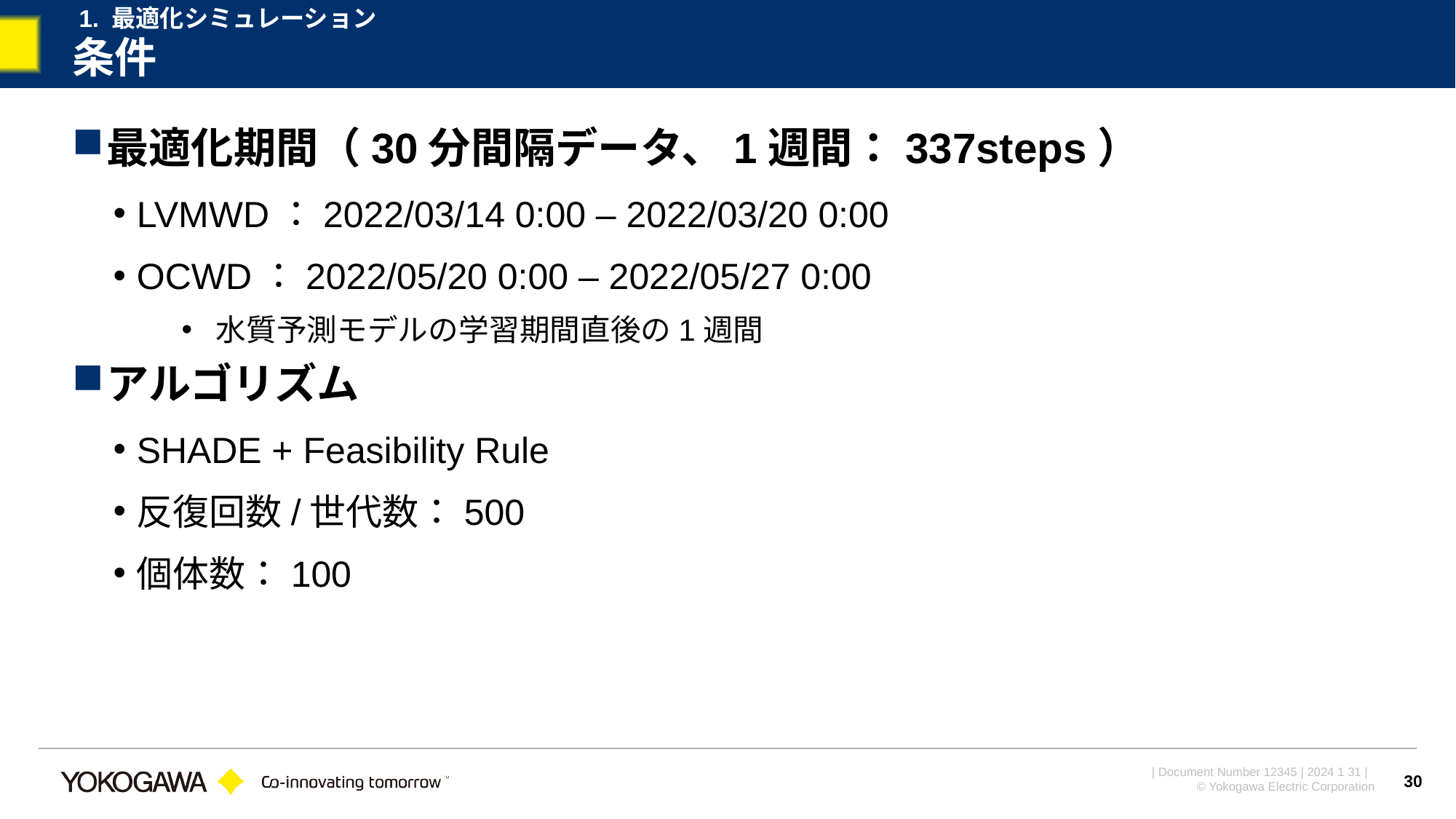

1. 最適化シミュレーション
# 条件
最適化期間（30分間隔データ、1週間：337steps）
LVMWD：2022/03/14 0:00 – 2022/03/20 0:00
OCWD：2022/05/20 0:00 – 2022/05/27 0:00
水質予測モデルの学習期間直後の1週間
アルゴリズム
SHADE + Feasibility Rule
反復回数/世代数：500
個体数：100
30